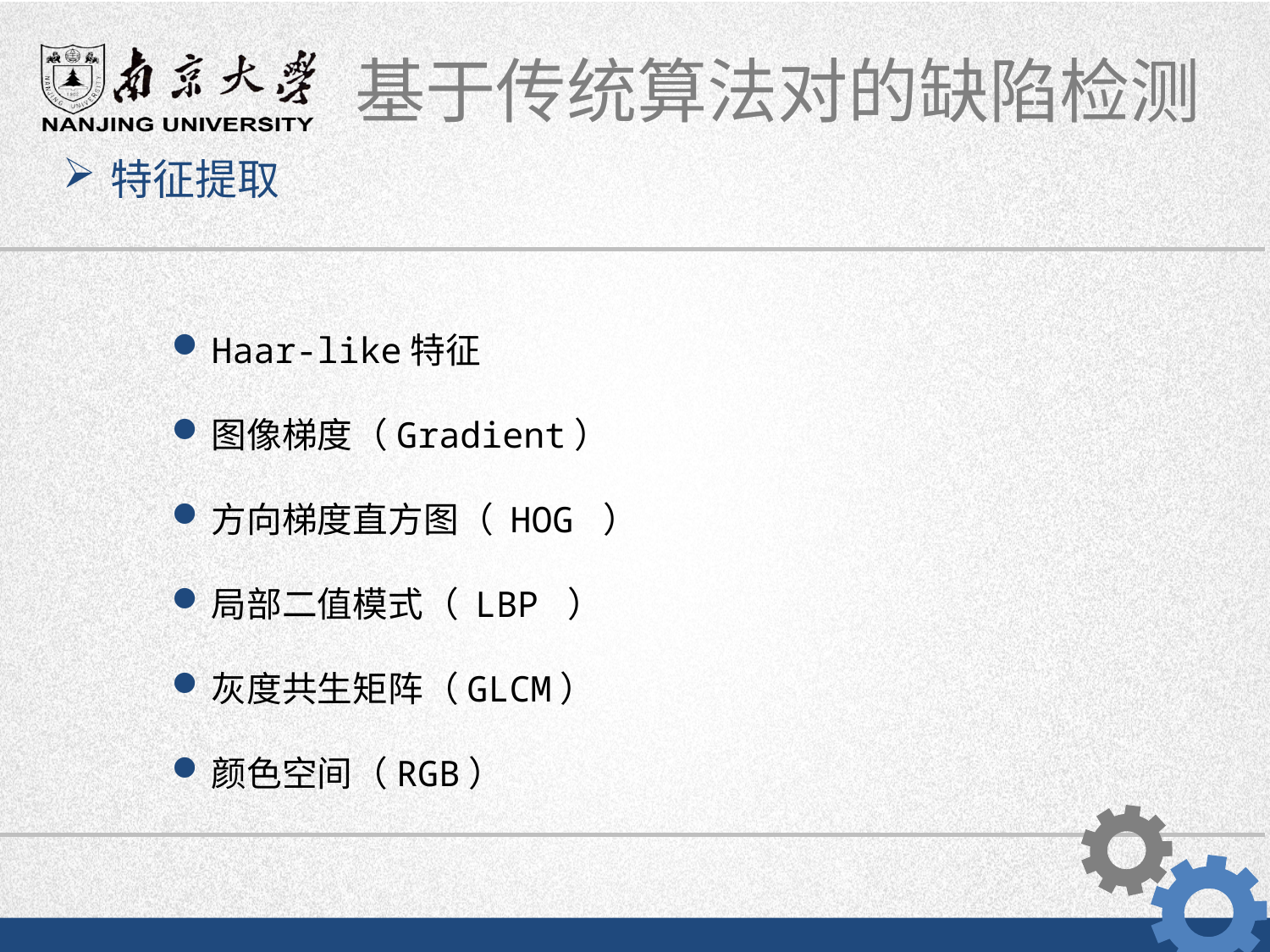

特征提取
Haar-like特征
图像梯度（Gradient）
方向梯度直方图（ HOG ）
局部二值模式（ LBP ）
灰度共生矩阵（GLCM）
颜色空间（RGB）